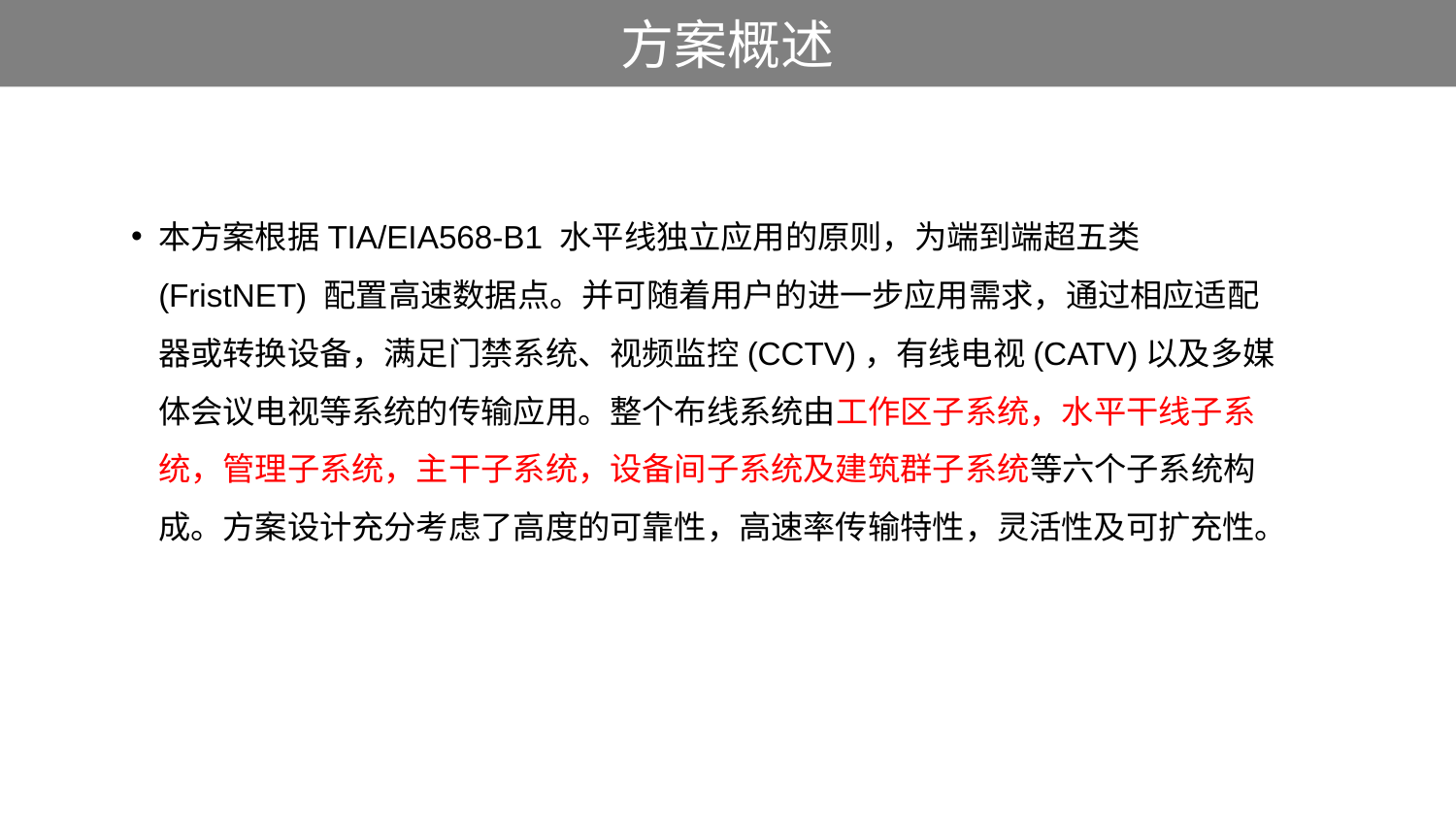

# 方案概述
本方案根据TIA/EIA568-B1 水平线独立应用的原则，为端到端超五类(FristNET) 配置高速数据点。并可随着用户的进一步应用需求，通过相应适配器或转换设备，满足门禁系统、视频监控(CCTV)，有线电视(CATV)以及多媒体会议电视等系统的传输应用。整个布线系统由工作区子系统，水平干线子系统，管理子系统，主干子系统，设备间子系统及建筑群子系统等六个子系统构成。方案设计充分考虑了高度的可靠性，高速率传输特性，灵活性及可扩充性。